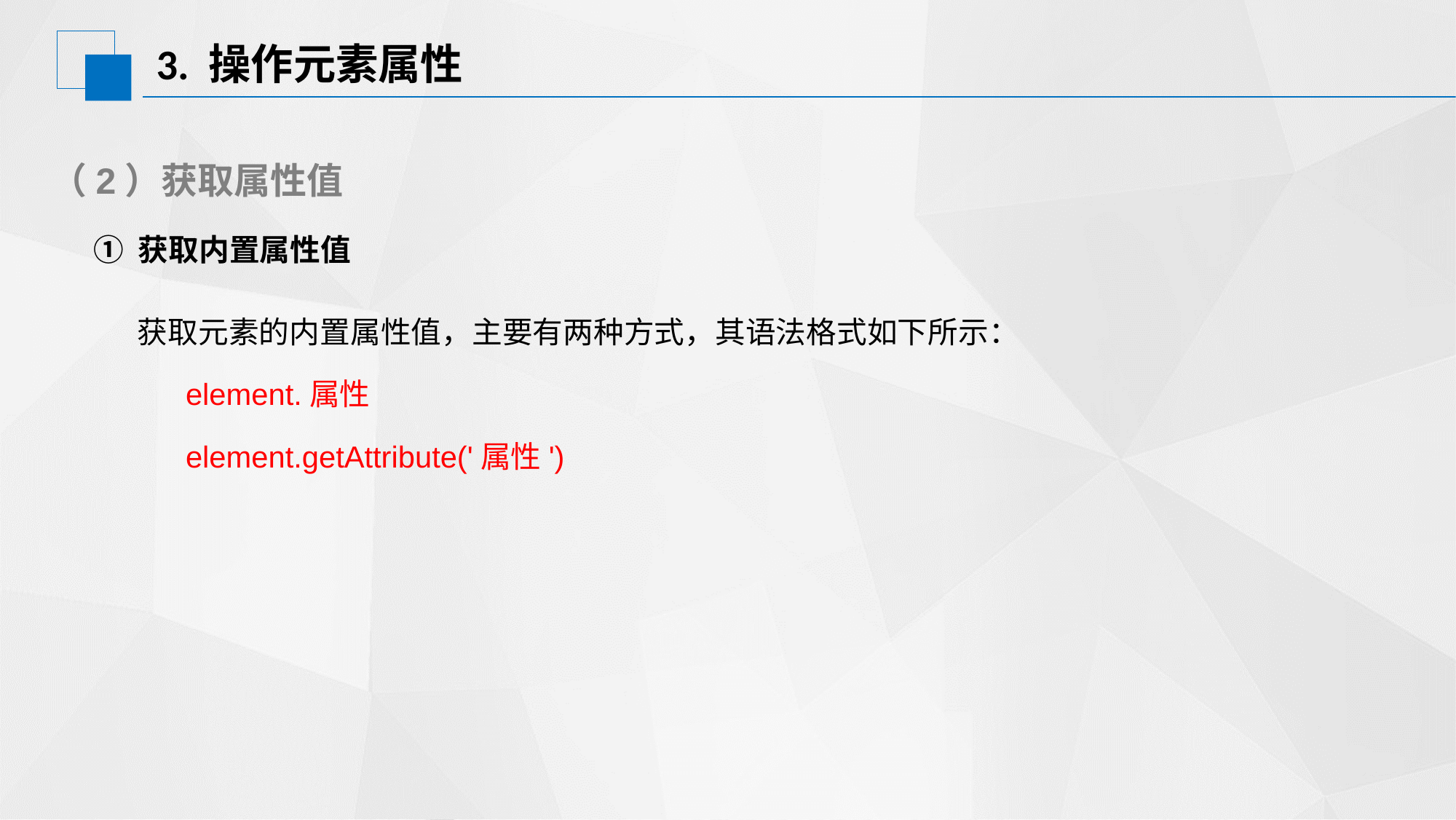

# 3. 操作元素属性
（2）获取属性值
① 获取内置属性值
        获取元素的内置属性值，主要有两种方式，其语法格式如下所示：
	element.属性
	element.getAttribute('属性')